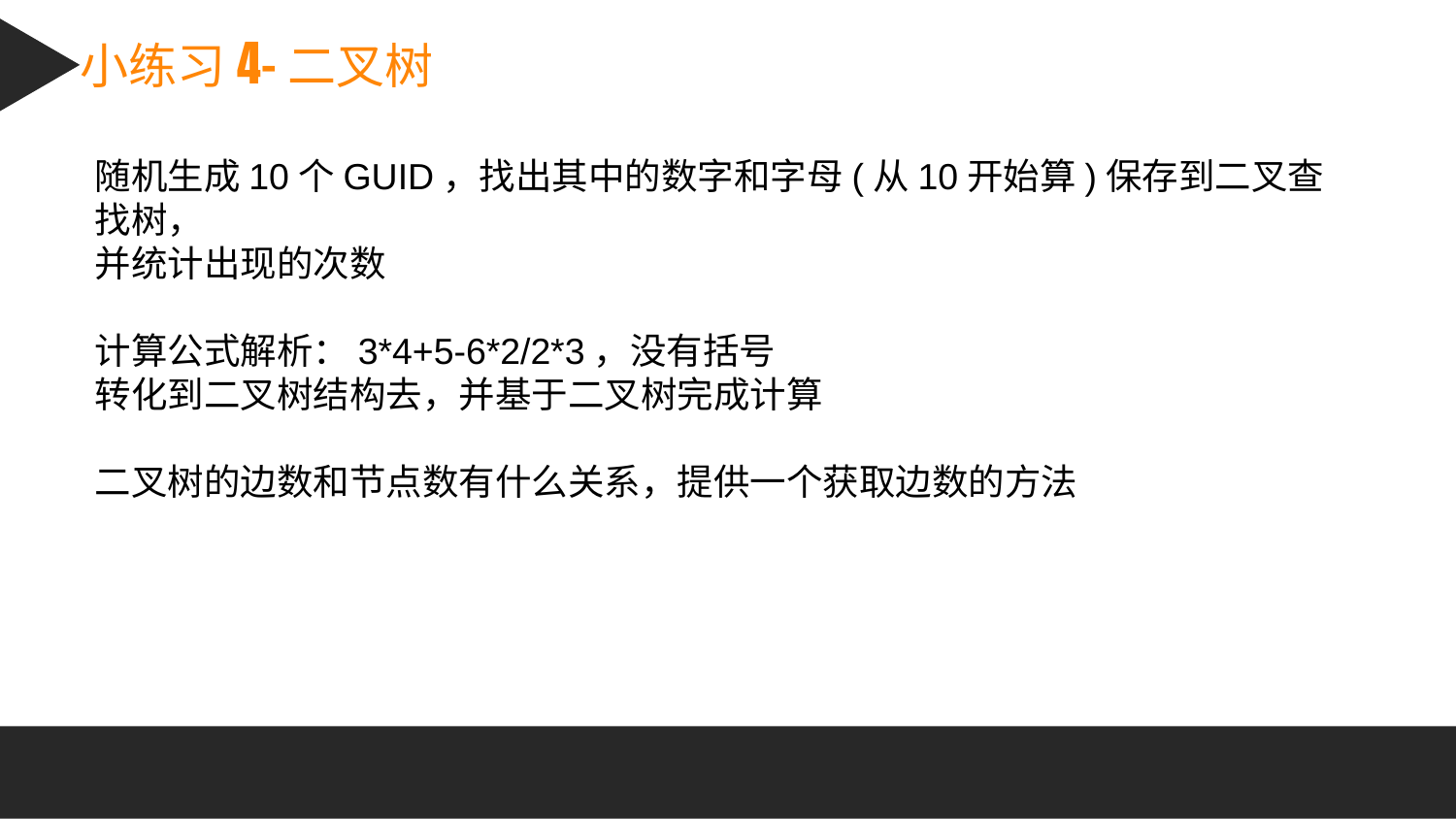

小练习4-二叉树
随机生成10个GUID，找出其中的数字和字母(从10开始算)保存到二叉查找树，
并统计出现的次数

计算公式解析：3*4+5-6*2/2*3，没有括号
转化到二叉树结构去，并基于二叉树完成计算

二叉树的边数和节点数有什么关系，提供一个获取边数的方法